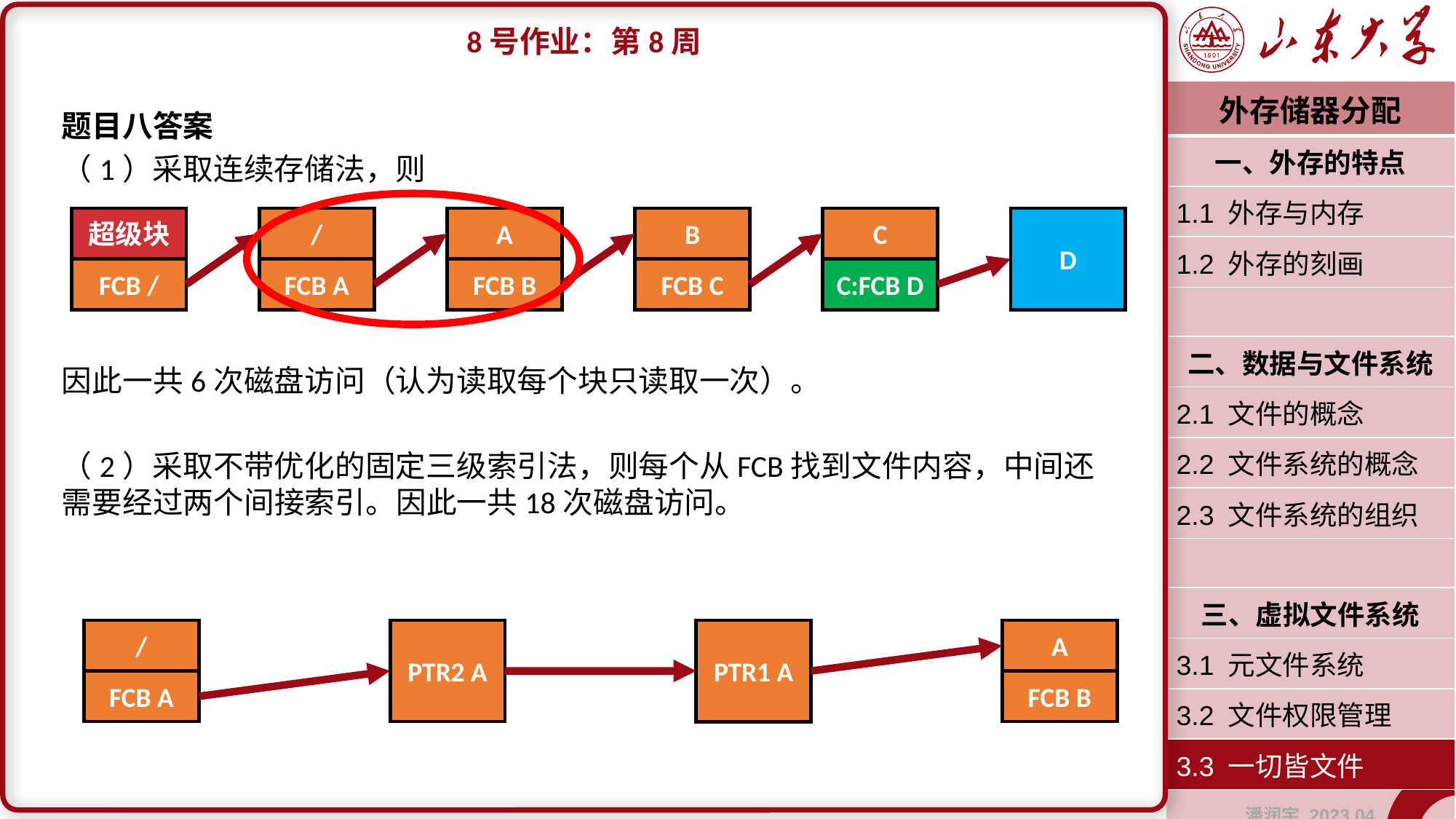

8号作业：第8周

题目八答案
（1）采取连续存储法，则

因此一共6次磁盘访问（认为读取每个块只读取一次）。

（2）采取不带优化的固定三级索引法，则每个从FCB找到文件内容，中间还需要经过两个间接索引。因此一共18次磁盘访问。
| 外存储器分配 |
| --- |
| 一、外存的特点 |
| 1.1 外存与内存 |
| 1.2 外存的刻画 |
|  |
| 二、数据与文件系统 |
| 2.1 文件的概念 |
| 2.2 文件系统的概念 |
| 2.3 文件系统的组织 |
|  |
| 三、虚拟文件系统 |
| 3.1 元文件系统 |
| 3.2 文件权限管理 |
| 3.3 一切皆文件 |
| 潘润宇 2023.04 |

超级块
/
A
B
C
D
FCB /
FCB A
FCB B
FCB C
C:FCB D
PTR2 A
/
A
PTR1 A
FCB A
FCB B